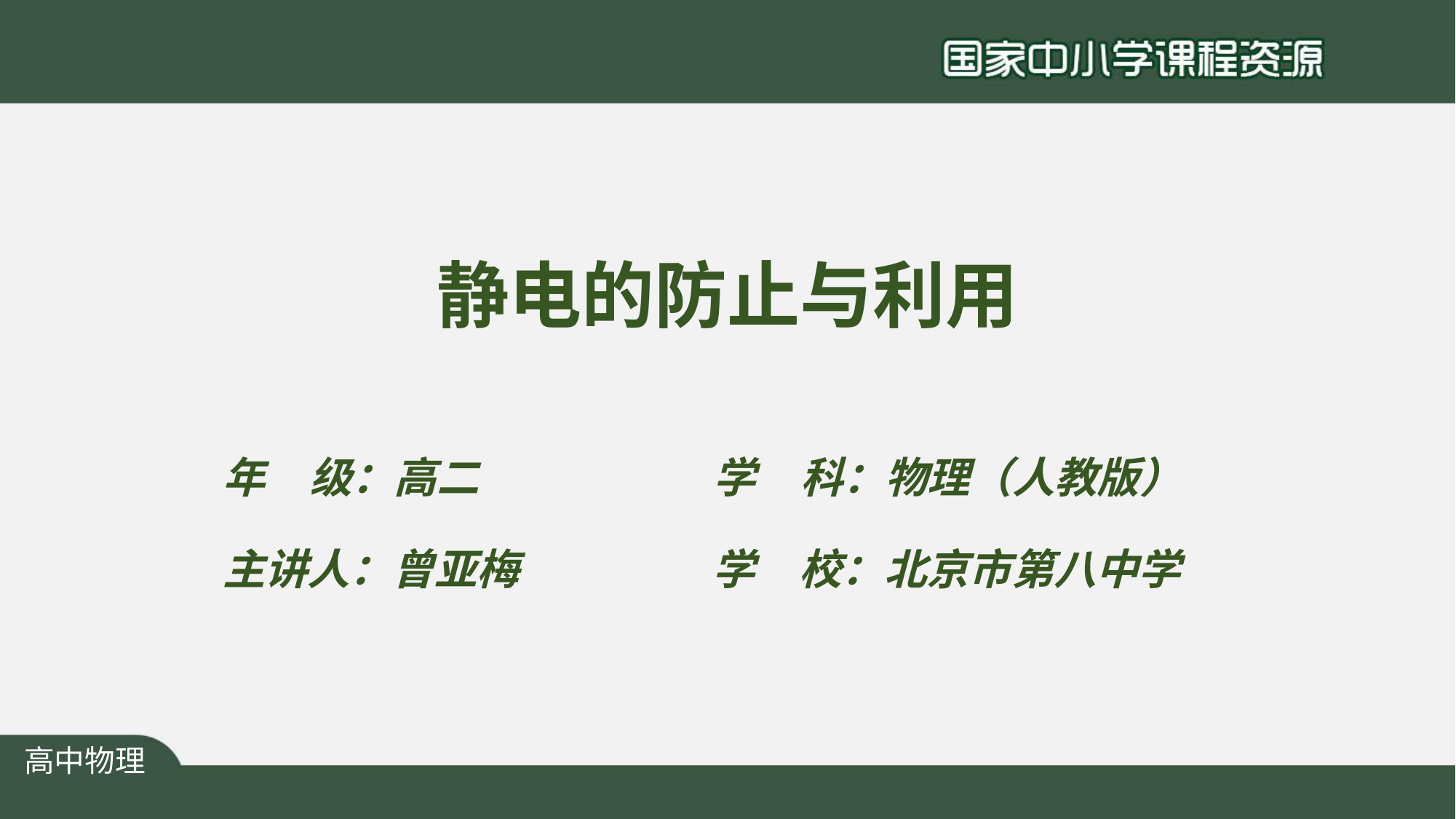

# 静电的防止与利用
年	级：高二
主讲人：曾亚梅
学	科：物理（人教版）
学	校：北京市第八中学
高中物理